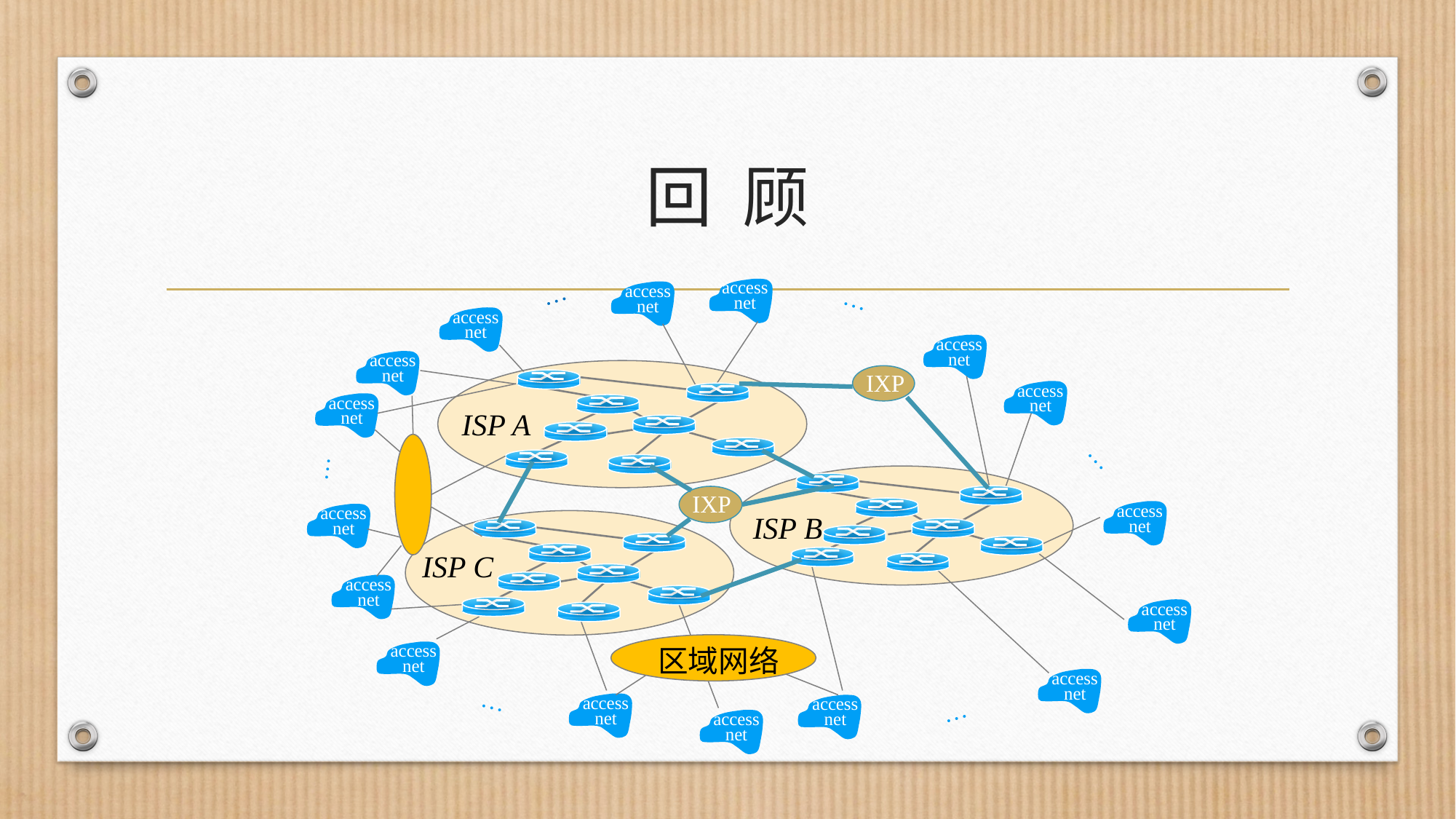

# 回  顾
…
access
net

…
access
net

access
net

access
net

access
net

access
net

access
net

…
…
access
net

access
net

access
net

access
net

access
net

access
net

access
net

access
net

…
…
access
net

ISP A

ISP B

ISP C

IXP

IXP

区域网络